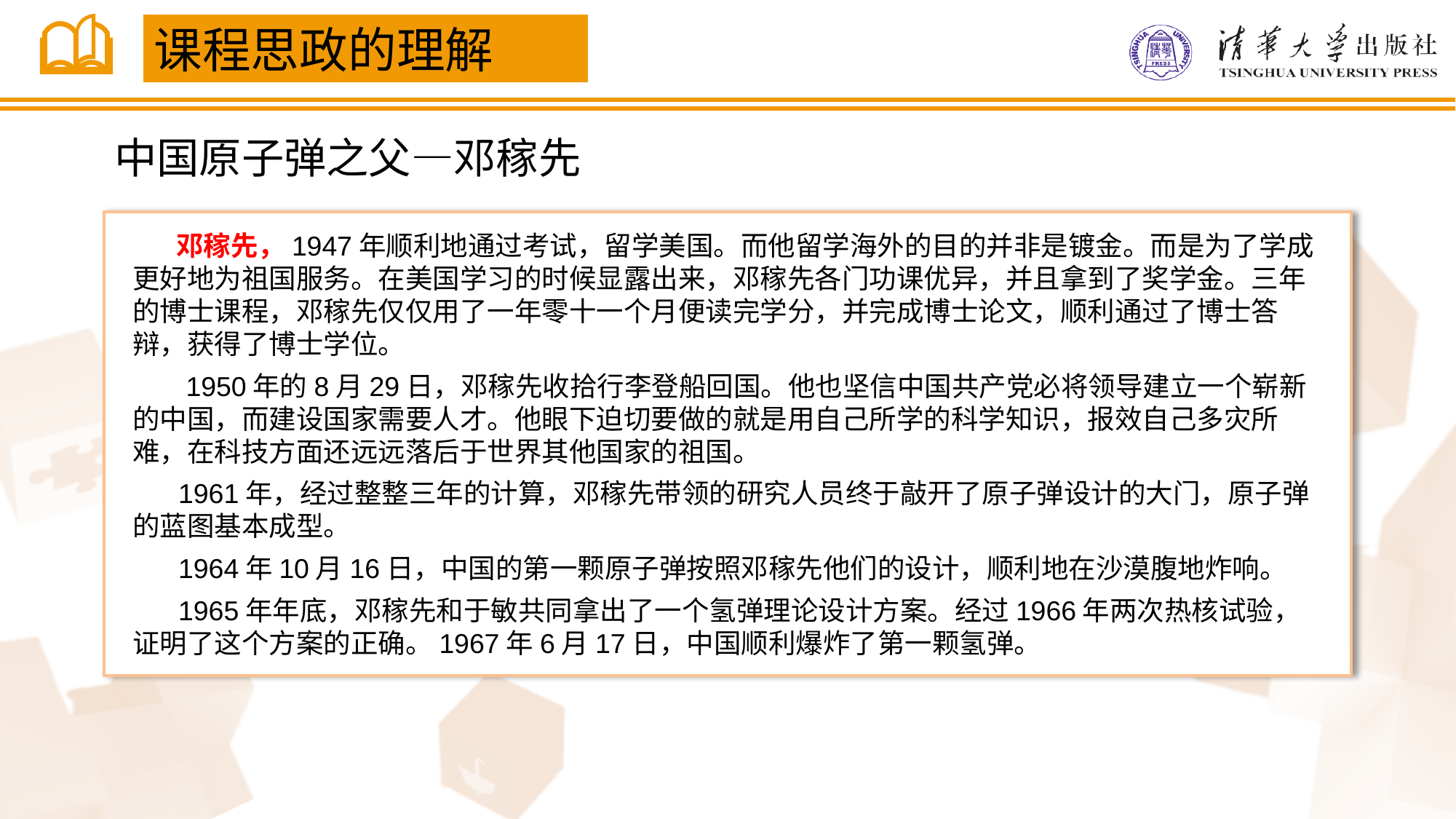

课程思政的理解
中国原子弹之父—邓稼先
      邓稼先，1947年顺利地通过考试，留学美国。而他留学海外的目的并非是镀金。而是为了学成更好地为祖国服务。在美国学习的时候显露出来，邓稼先各门功课优异，并且拿到了奖学金。三年的博士课程，邓稼先仅仅用了一年零十一个月便读完学分，并完成博士论文，顺利通过了博士答辩，获得了博士学位。
       1950年的8月29日，邓稼先收拾行李登船回国。他也坚信中国共产党必将领导建立一个崭新的中国，而建设国家需要人才。他眼下迫切要做的就是用自己所学的科学知识，报效自己多灾所难，在科技方面还远远落后于世界其他国家的祖国。
      1961年，经过整整三年的计算，邓稼先带领的研究人员终于敲开了原子弹设计的大门，原子弹的蓝图基本成型。
      1964年10月16日，中国的第一颗原子弹按照邓稼先他们的设计，顺利地在沙漠腹地炸响。
      1965年年底，邓稼先和于敏共同拿出了一个氢弹理论设计方案。经过1966年两次热核试验，证明了这个方案的正确。1967年6月17日，中国顺利爆炸了第一颗氢弹。